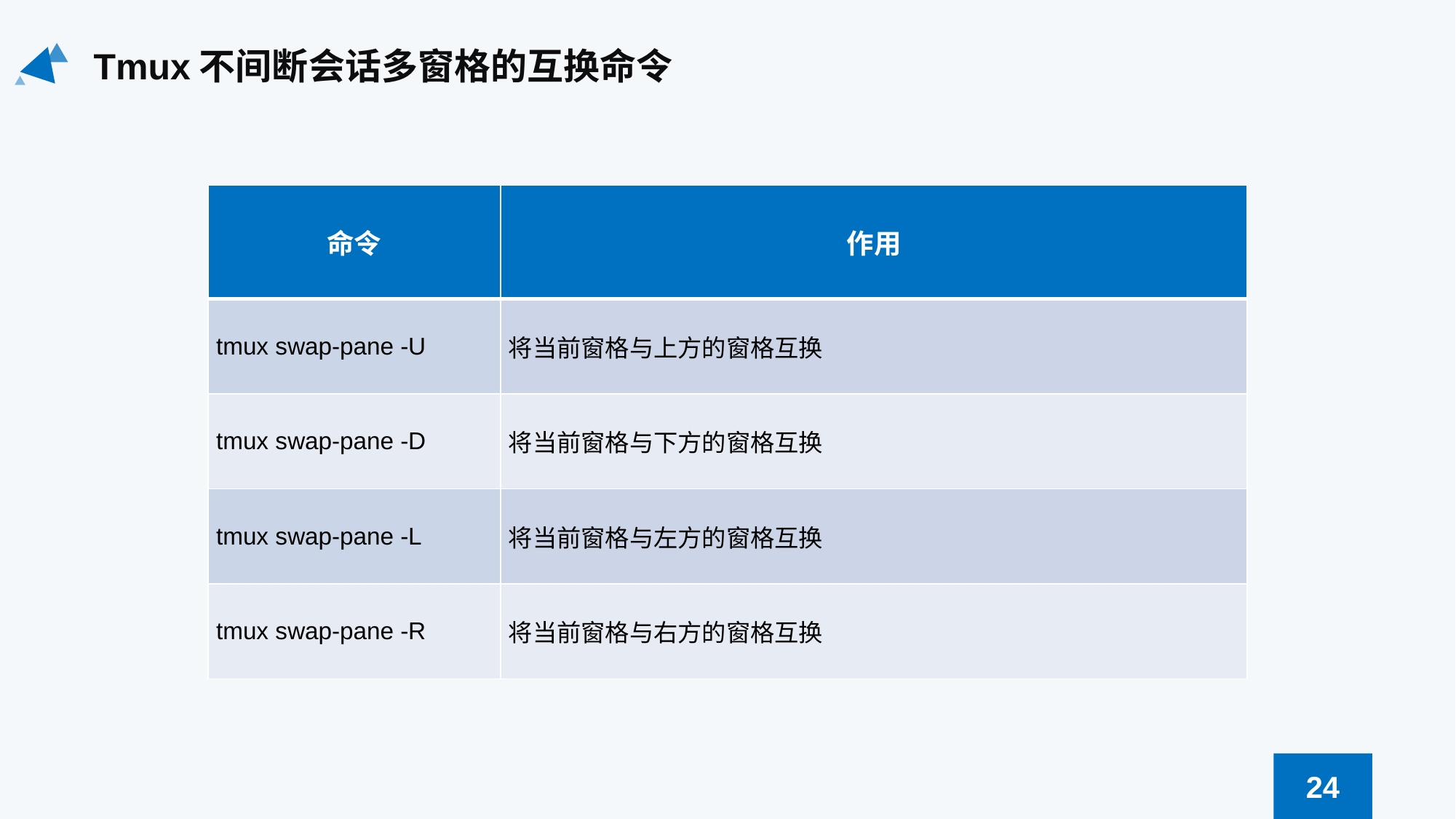

Tmux不间断会话多窗格的互换命令

| 命令 | 作用 |
| --- | --- |
| tmux swap-pane -U | 将当前窗格与上方的窗格互换 |
| tmux swap-pane -D | 将当前窗格与下方的窗格互换 |
| tmux swap-pane -L | 将当前窗格与左方的窗格互换 |
| tmux swap-pane -R | 将当前窗格与右方的窗格互换 |

24